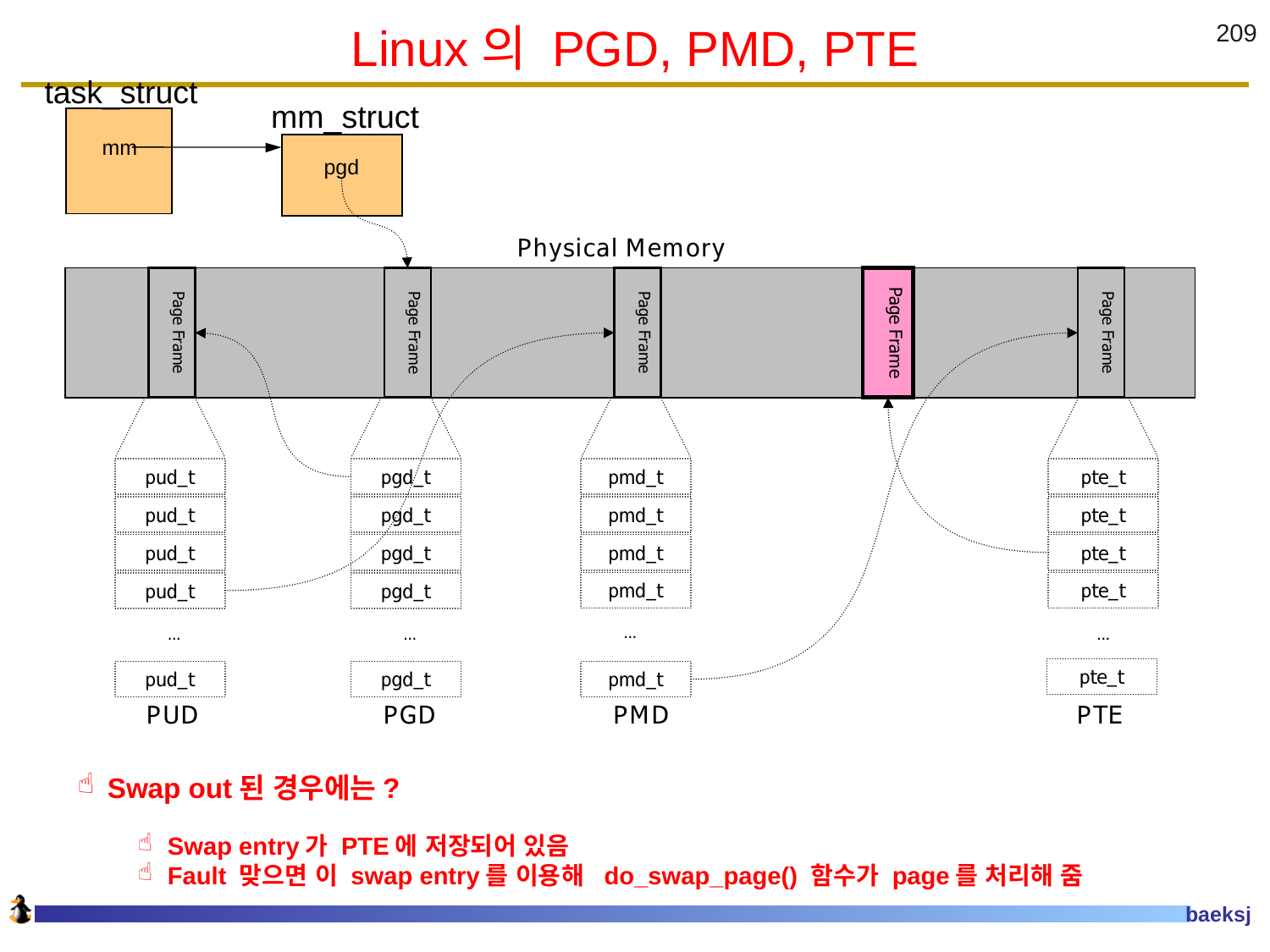

# Linux의 PGD, PMD, PTE
209
task_struct
mm_struct

mm

pgd
Physical Memory

Page Frame
Page Frame
Page Frame
Page Frame
Page Frame

pud_t
pgd_t
pmd_t
pte_t
pud_t
pgd_t
pmd_t
pte_t
pud_t
pgd_t
pmd_t
pte_t
pmd_t
pte_t
pud_t
pgd_t
…
…
…
…
pte_t
pud_t
pgd_t
pmd_t
PUD
PGD
PMD
PTE
Swap out된 경우에는?
Swap entry가 PTE에 저장되어 있음
Fault 맞으면 이 swap entry를 이용해  do_swap_page() 함수가 page를 처리해 줌